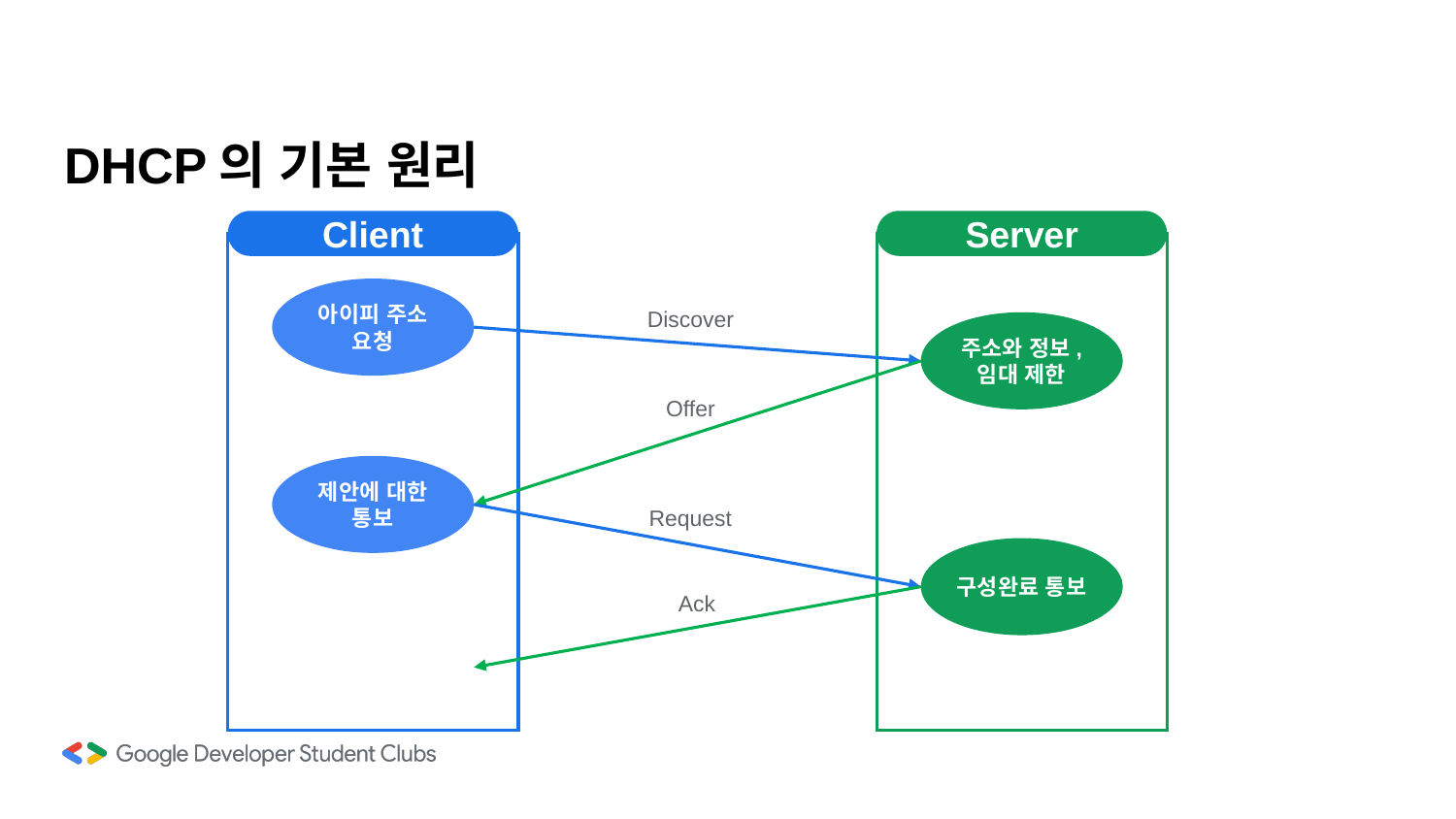

# DHCP의 기본 원리
Client
Server

아이피 주소 요청
Discover
주소와 정보,
임대 제한
Offer
제안에 대한 통보
Request
구성완료 통보
Ack